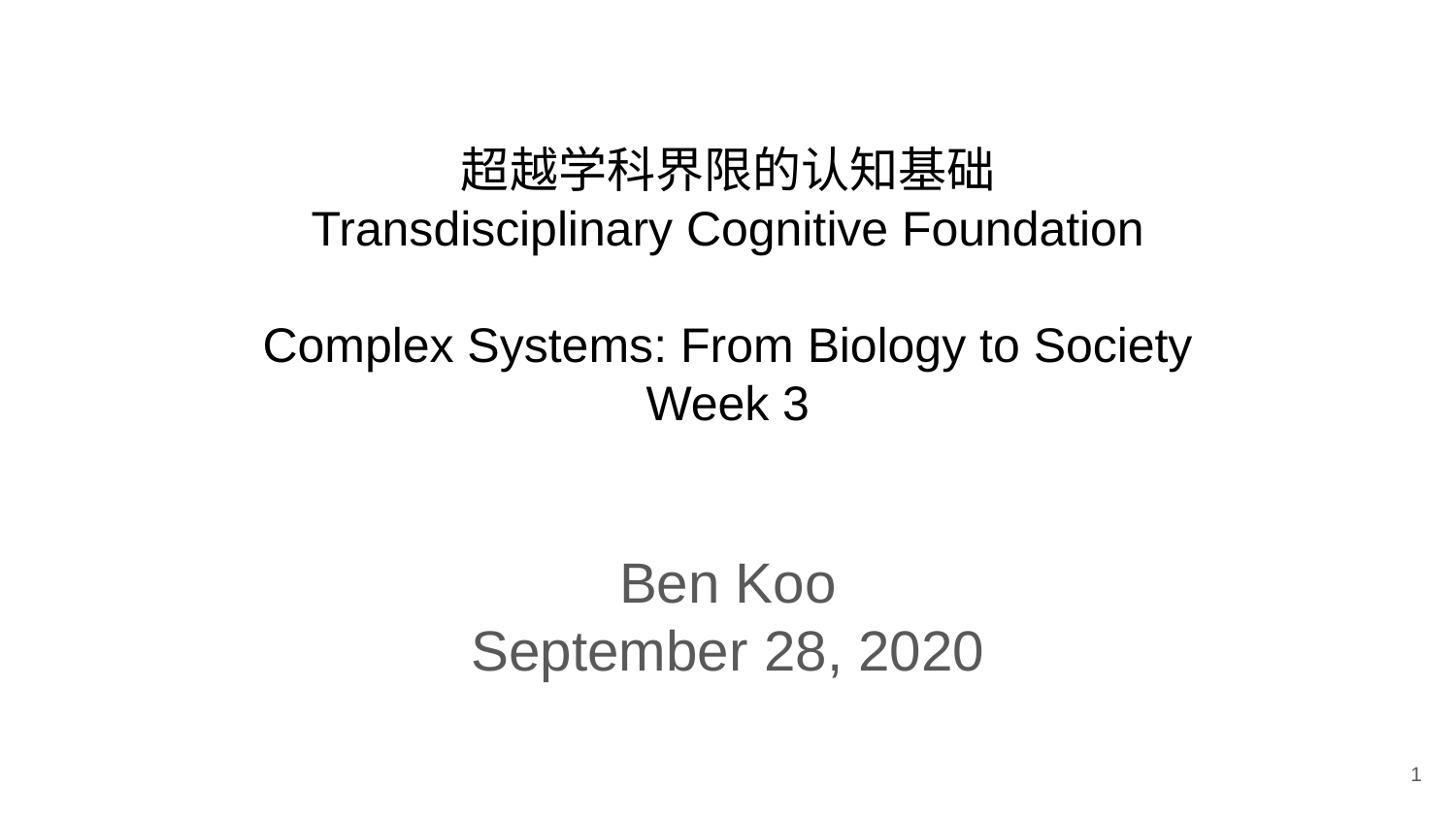

# 超越学科界限的认知基础 Transdisciplinary Cognitive Foundation Complex Systems: From Biology to Society Week 3
Ben Koo
September 28, 2020
1